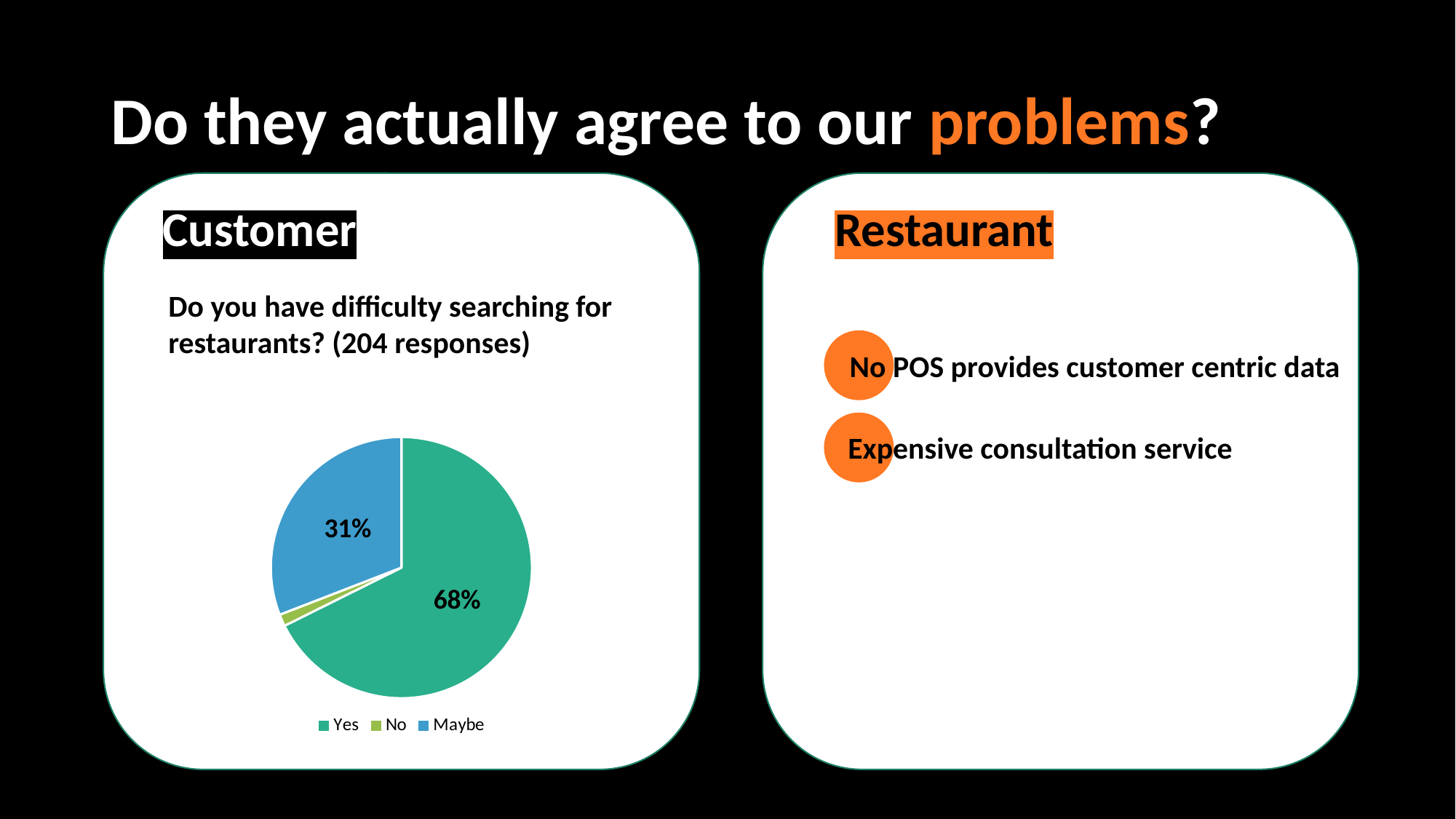

# Do they actually agree to our problems?

Customer
Restaurant
Do you have difficulty searching for restaurants? (204 responses)

No POS provides customer centric data

Expensive consultation service

### Chart

| Category | 판매 |
|---|---|
| Yes | 138.0 |
| No | 3.0 |
| Maybe | 63.0 |